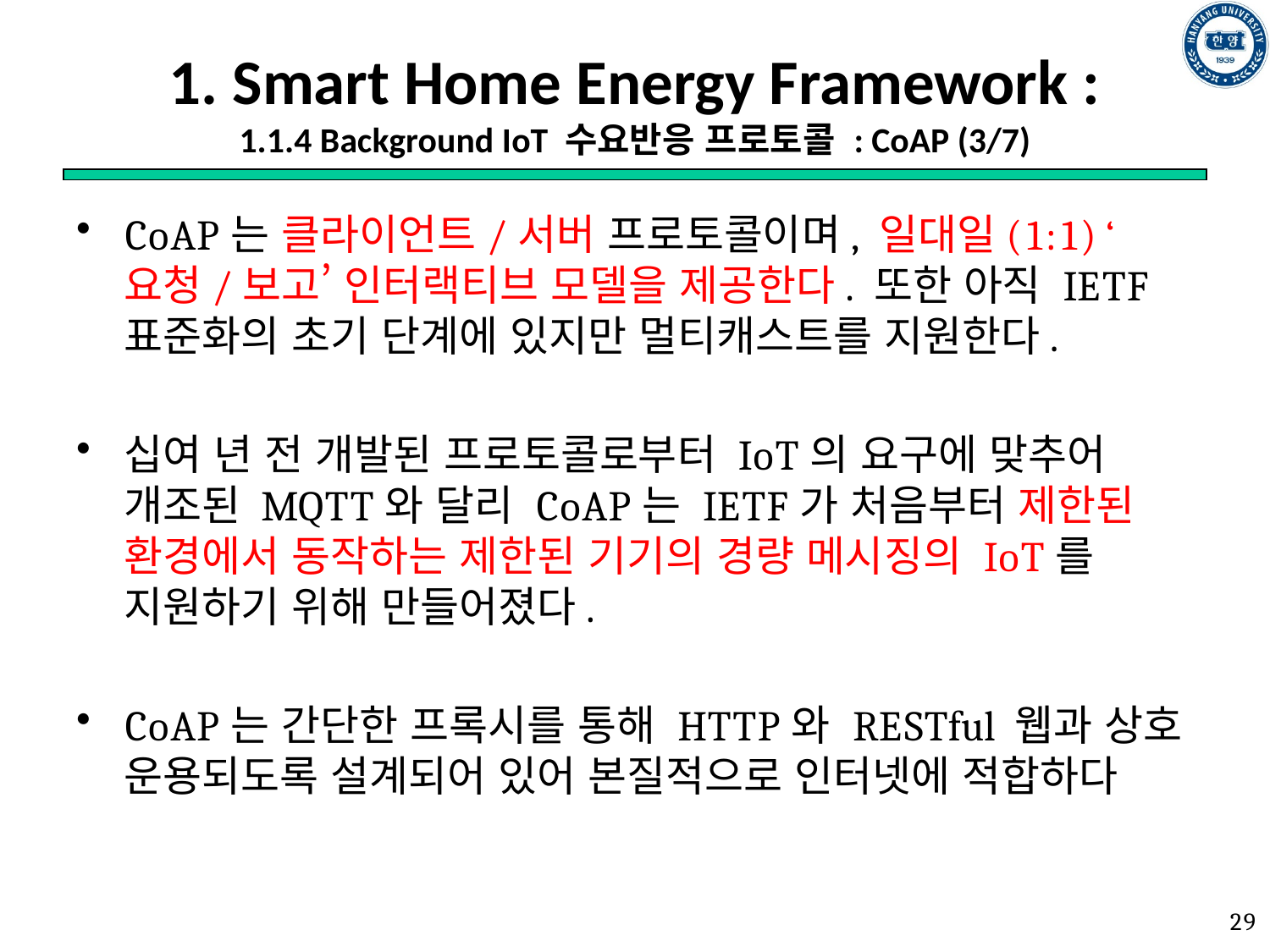

# 1. Smart Home Energy Framework : 1.1.4 Background IoT 수요반응 프로토콜 : CoAP (3/7)
CoAP는 클라이언트/서버 프로토콜이며, 일대일(1:1) ‘요청/보고’ 인터랙티브 모델을 제공한다. 또한 아직 IETF 표준화의 초기 단계에 있지만 멀티캐스트를 지원한다.

십여 년 전 개발된 프로토콜로부터 IoT의 요구에 맞추어 개조된 MQTT와 달리 CoAP는 IETF가 처음부터 제한된 환경에서 동작하는 제한된 기기의 경량 메시징의 IoT를 지원하기 위해 만들어졌다.

CoAP는 간단한 프록시를 통해 HTTP와 RESTful 웹과 상호 운용되도록 설계되어 있어 본질적으로 인터넷에 적합하다
29